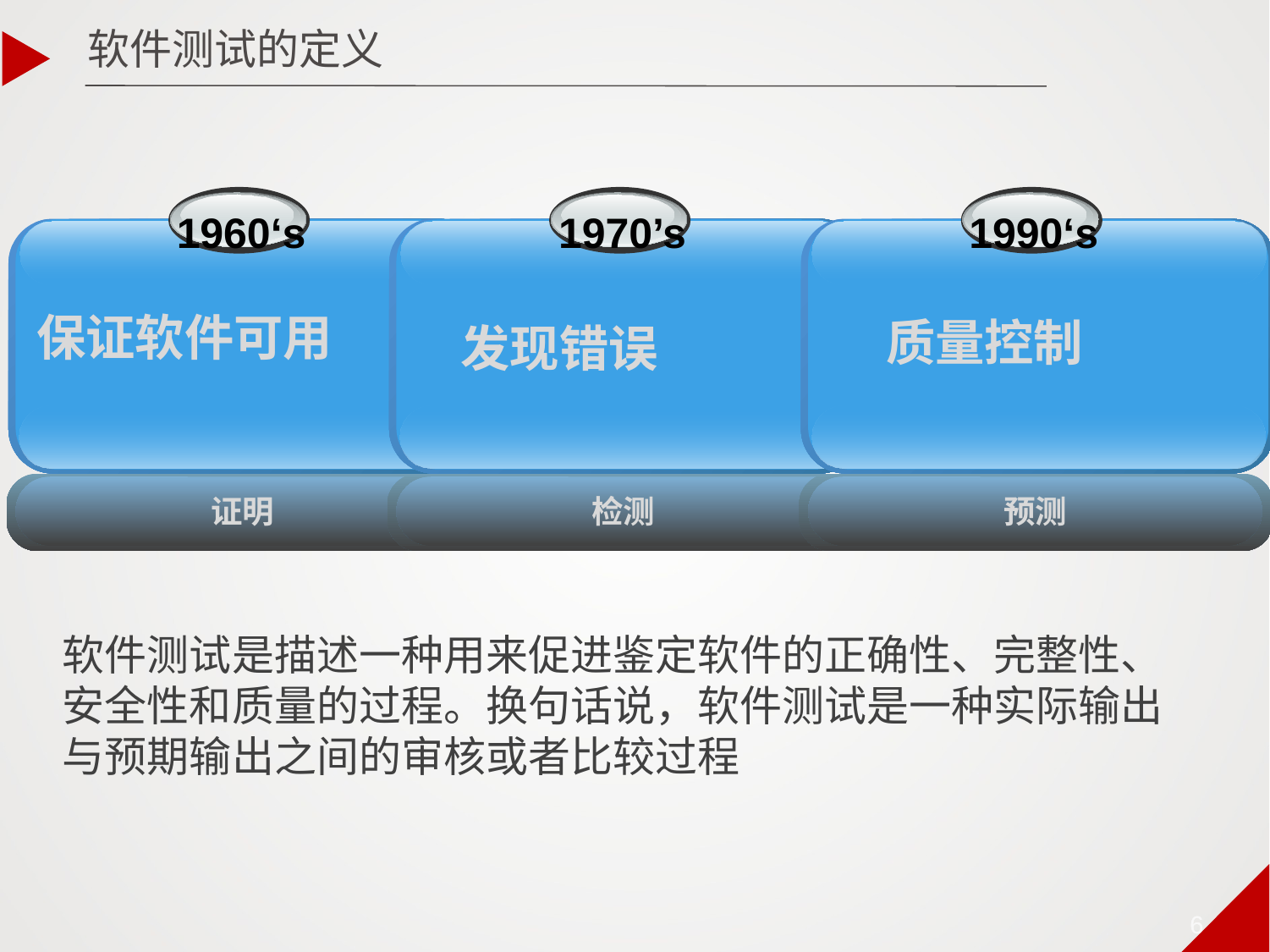

软件测试的定义

1960‘s

保证软件可用

证明

1970’s

发现错误

检测

1990‘s

质量控制

预测
软件测试是描述一种用来促进鉴定软件的正确性、完整性、安全性和质量的过程。换句话说，软件测试是一种实际输出与预期输出之间的审核或者比较过程